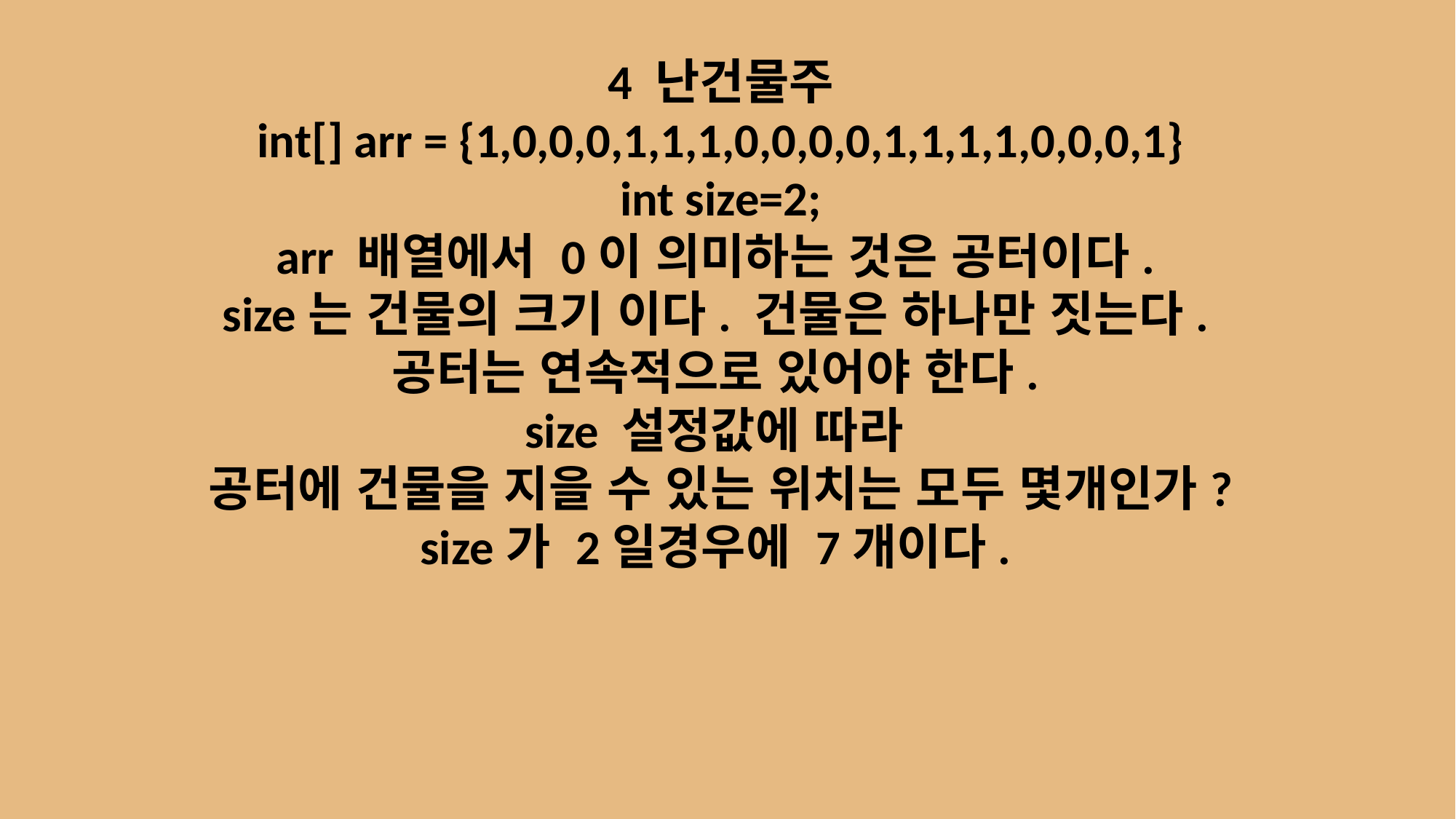

4 난건물주
int[] arr = {1,0,0,0,1,1,1,0,0,0,0,1,1,1,1,0,0,0,1}
int size=2;
arr 배열에서 0이 의미하는 것은 공터이다.
size는 건물의 크기 이다. 건물은 하나만 짓는다.
공터는 연속적으로 있어야 한다.
size 설정값에 따라
공터에 건물을 지을 수 있는 위치는 모두 몇개인가?
size가 2일경우에 7개이다.